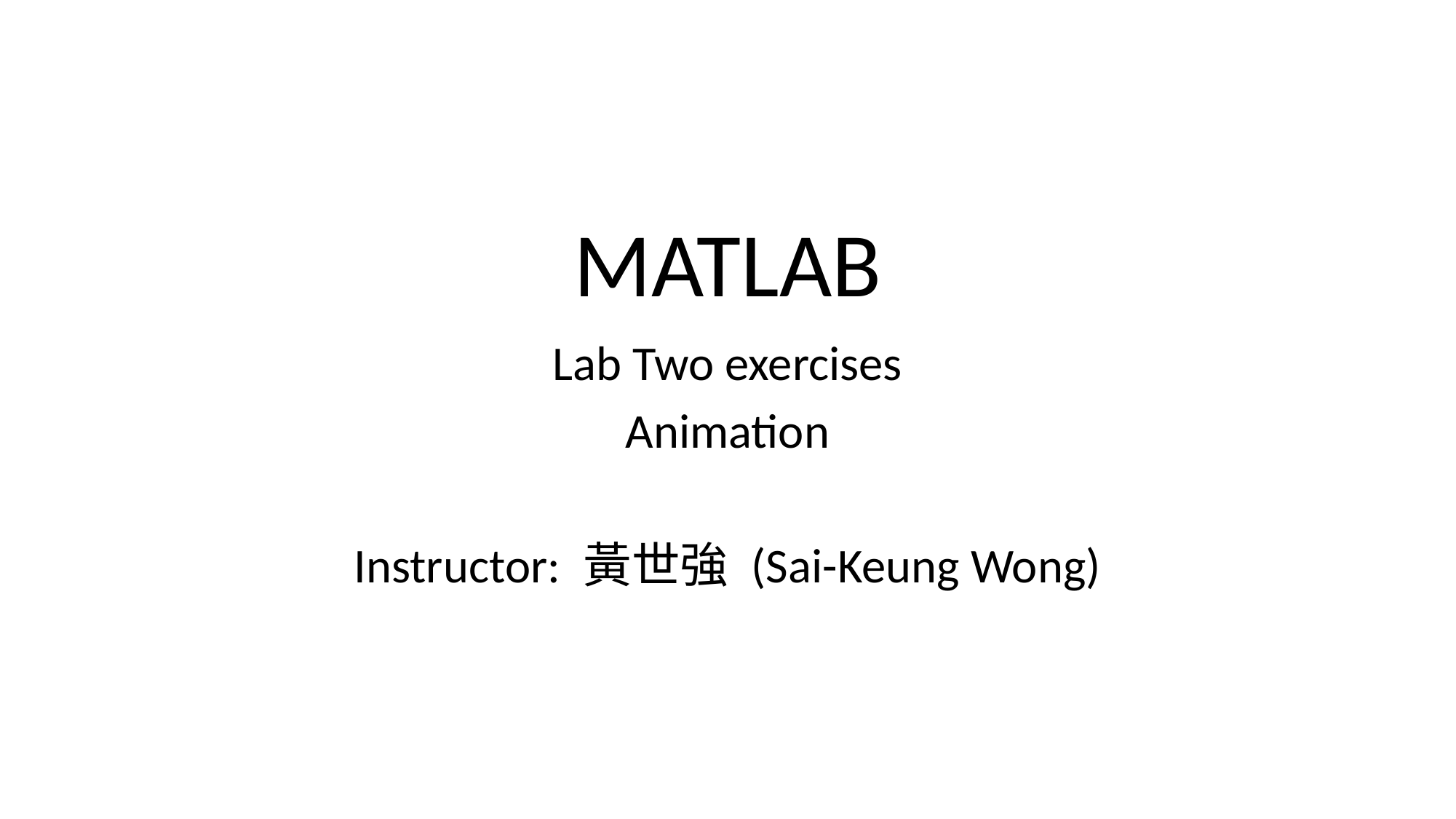

# MATLAB
Lab Two exercises
Animation

Instructor: 黃世強 (Sai-Keung Wong)